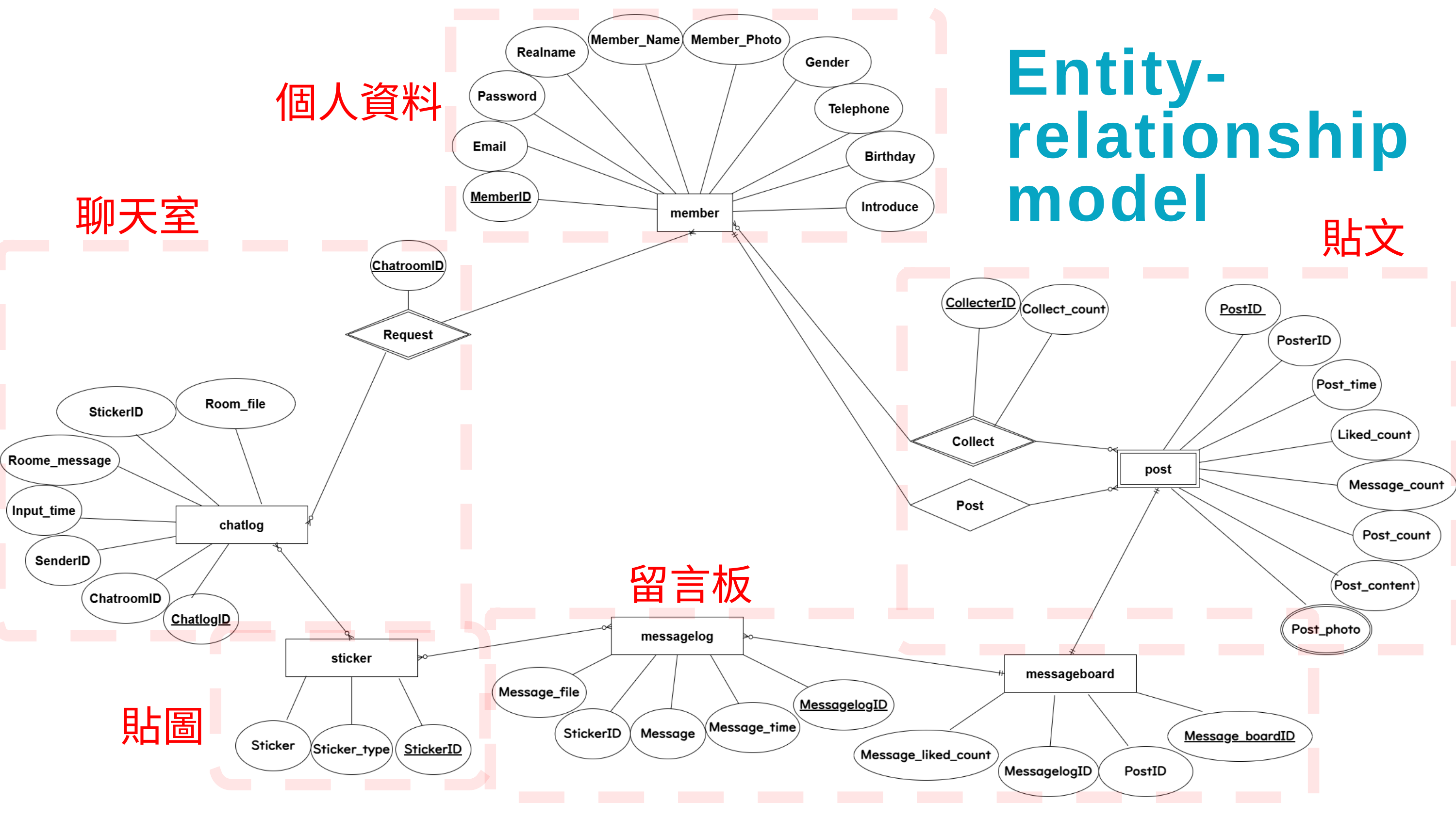

Entity-relationship model
個人資料
聊天室
貼文

留言板

貼圖